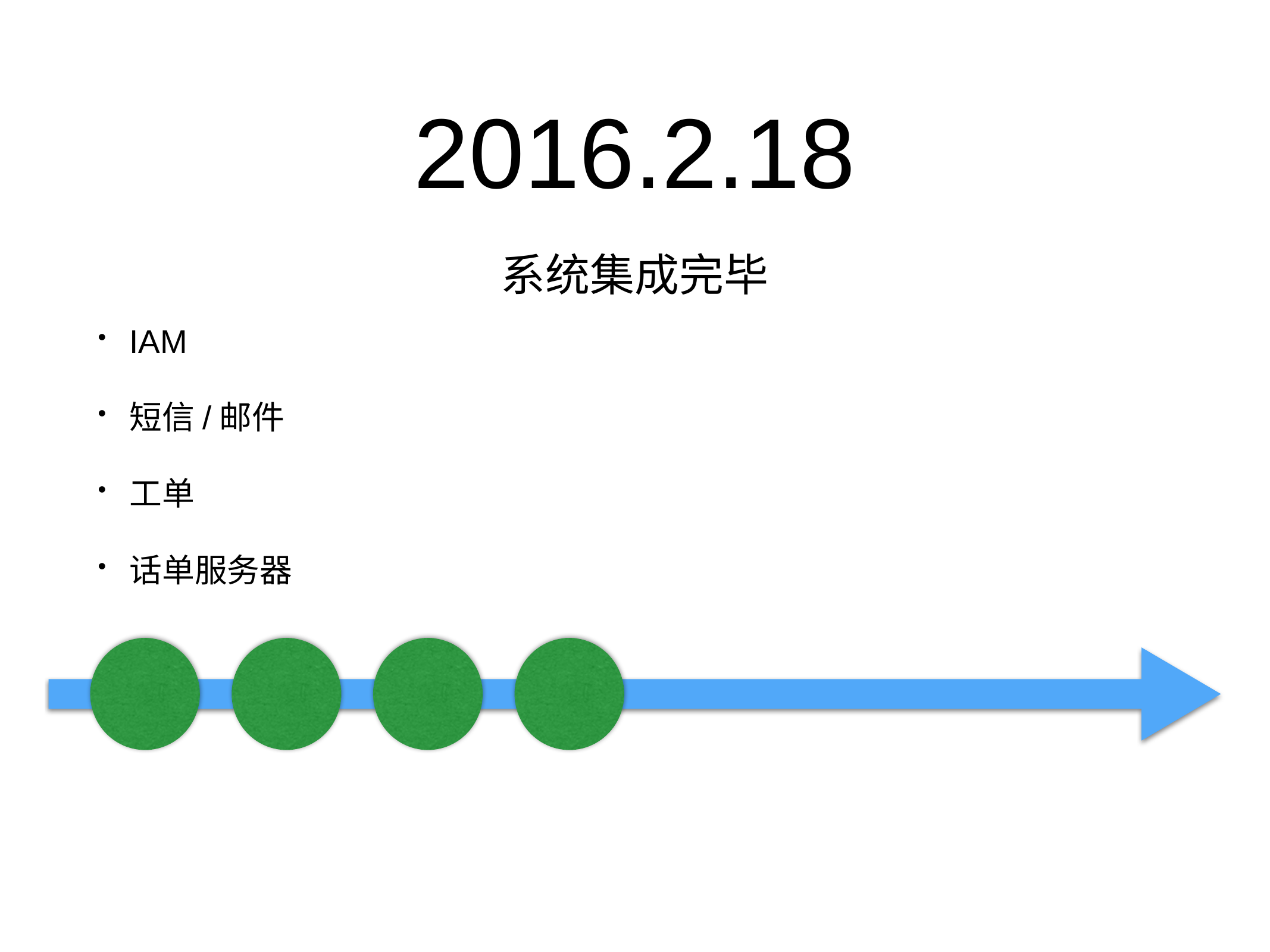

# 2016.2.18
系统集成完毕
IAM
短信/邮件
工单
话单服务器

38